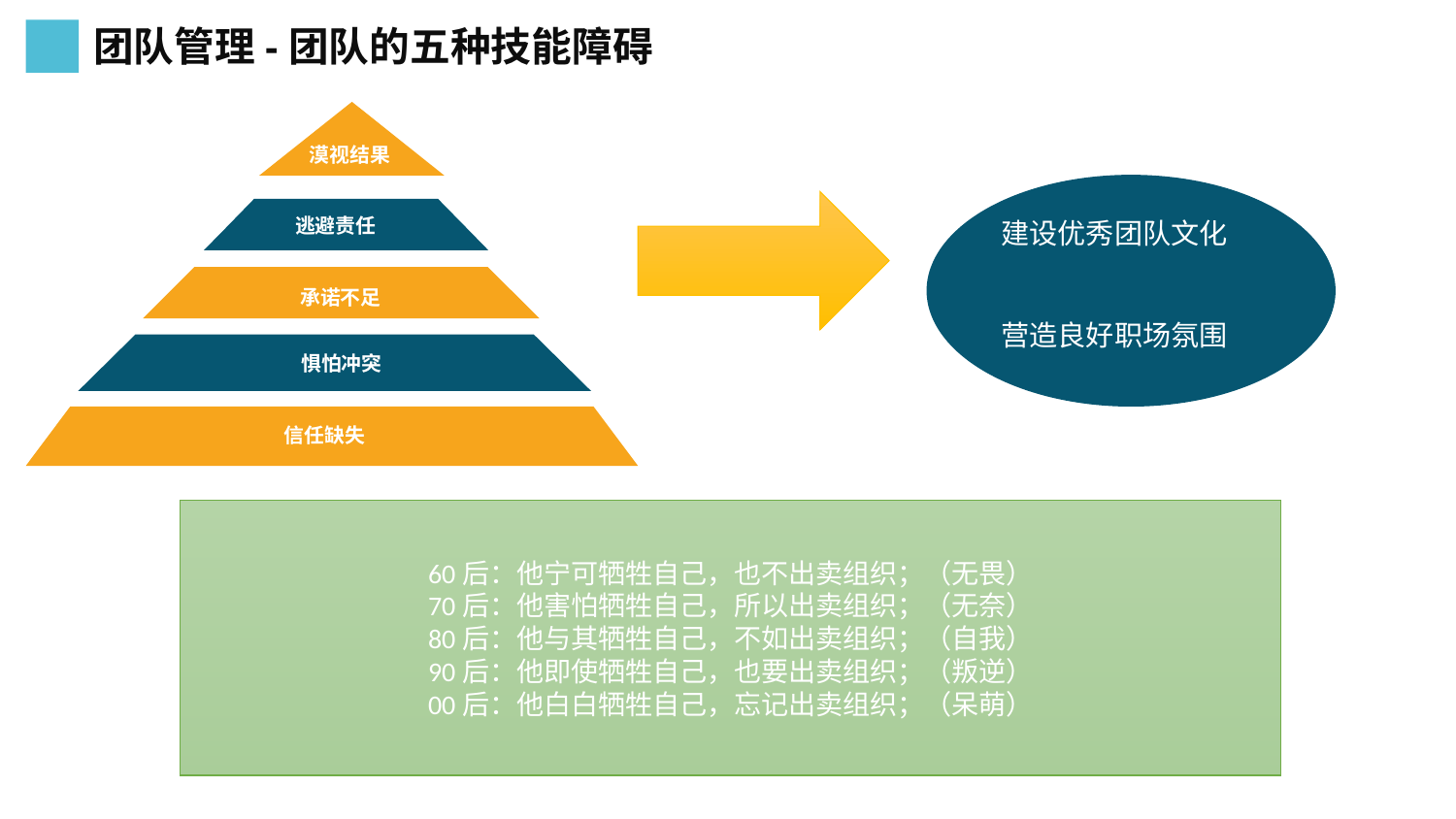

团队管理-团队的五种技能障碍

漠视结果

逃避责任

承诺不足

惧怕冲突

信任缺失
建设优秀团队文化

营造良好职场氛围

60后：他宁可牺牲自己，也不出卖组织；（无畏）
70后：他害怕牺牲自己，所以出卖组织；（无奈）
80后：他与其牺牲自己，不如出卖组织；（自我）
90后：他即使牺牲自己，也要出卖组织；（叛逆）
00后：他白白牺牲自己，忘记出卖组织；（呆萌）